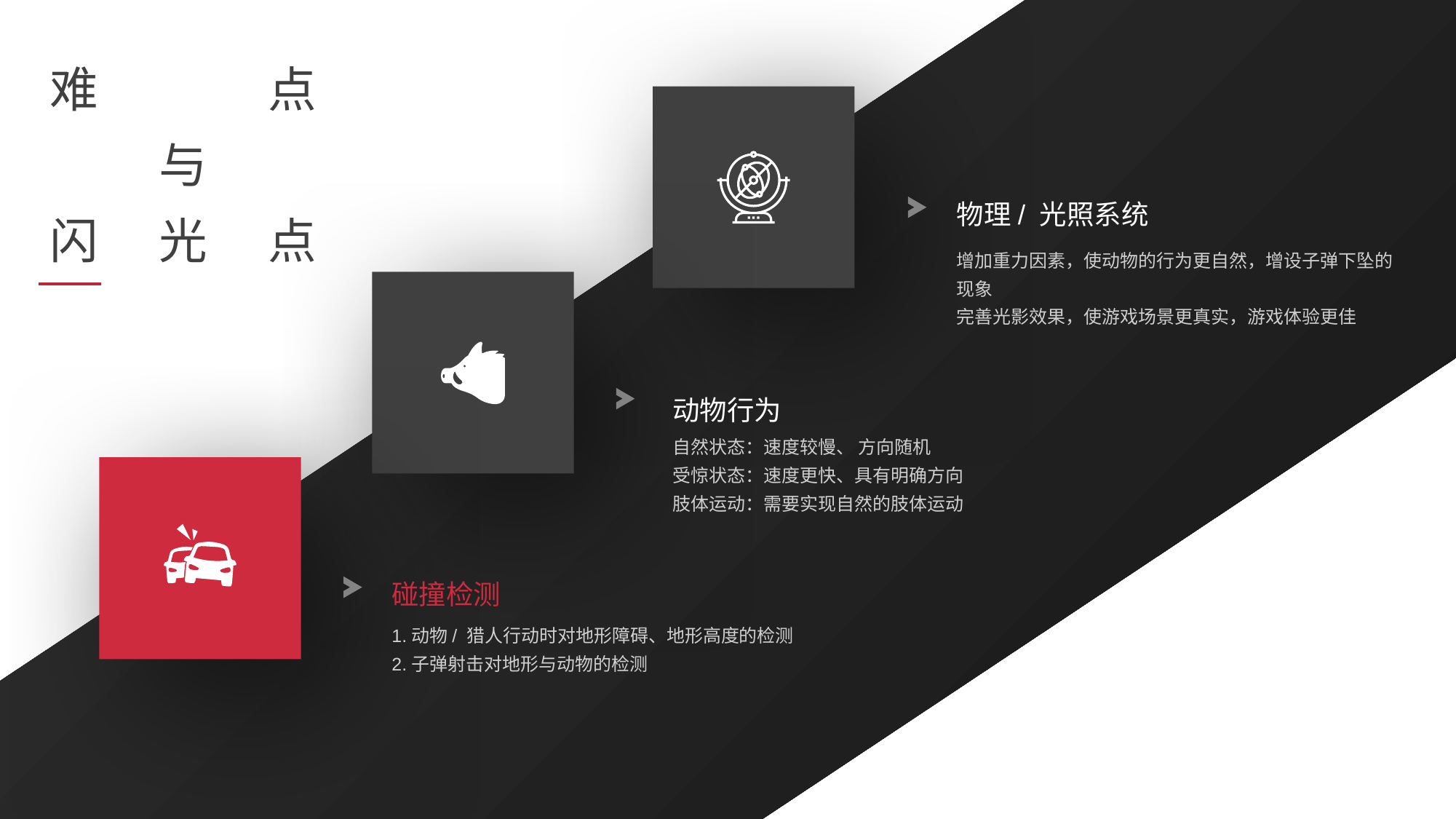

难		点
	与
闪	光	点

物理/ 光照系统

e7d195523061f1c0d3ba7f298e59d031c9c3f97027ed136f882110EF8F17BAD1F2C348D17C7856EF46CB4678CC9E44EE1ABA681E3133328A7B4D22AAF822B2429426B2355AA8CC4431B8568D2CF3B73A96BBEC1D6ED9A296B43765507A3E7CF5D1CA7E8172631B7DC4BDD6EDD9C905DDE509891D9B10512B757EAF468629A66A40406F5054747F5B
增加重力因素，使动物的行为更自然，增设子弹下坠的现象
完善光影效果，使游戏场景更真实，游戏体验更佳

动物行为

自然状态：速度较慢、 方向随机
受惊状态：速度更快、具有明确方向
肢体运动：需要实现自然的肢体运动

碰撞检测

1.动物/ 猎人行动时对地形障碍、地形高度的检测
2.子弹射击对地形与动物的检测